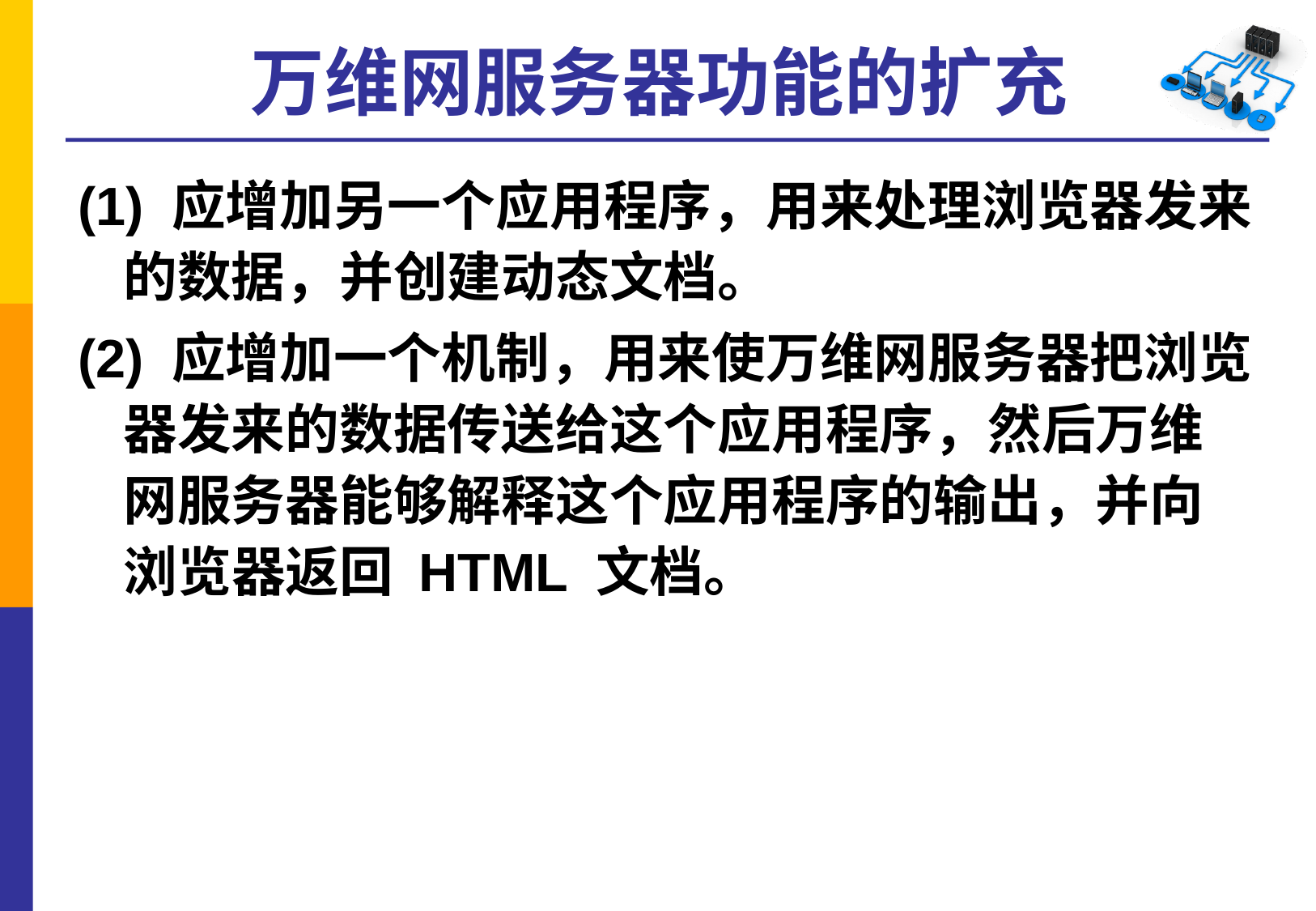

# 万维网服务器功能的扩充
(1) 应增加另一个应用程序，用来处理浏览器发来的数据，并创建动态文档。
(2) 应增加一个机制，用来使万维网服务器把浏览器发来的数据传送给这个应用程序，然后万维网服务器能够解释这个应用程序的输出，并向浏览器返回 HTML 文档。